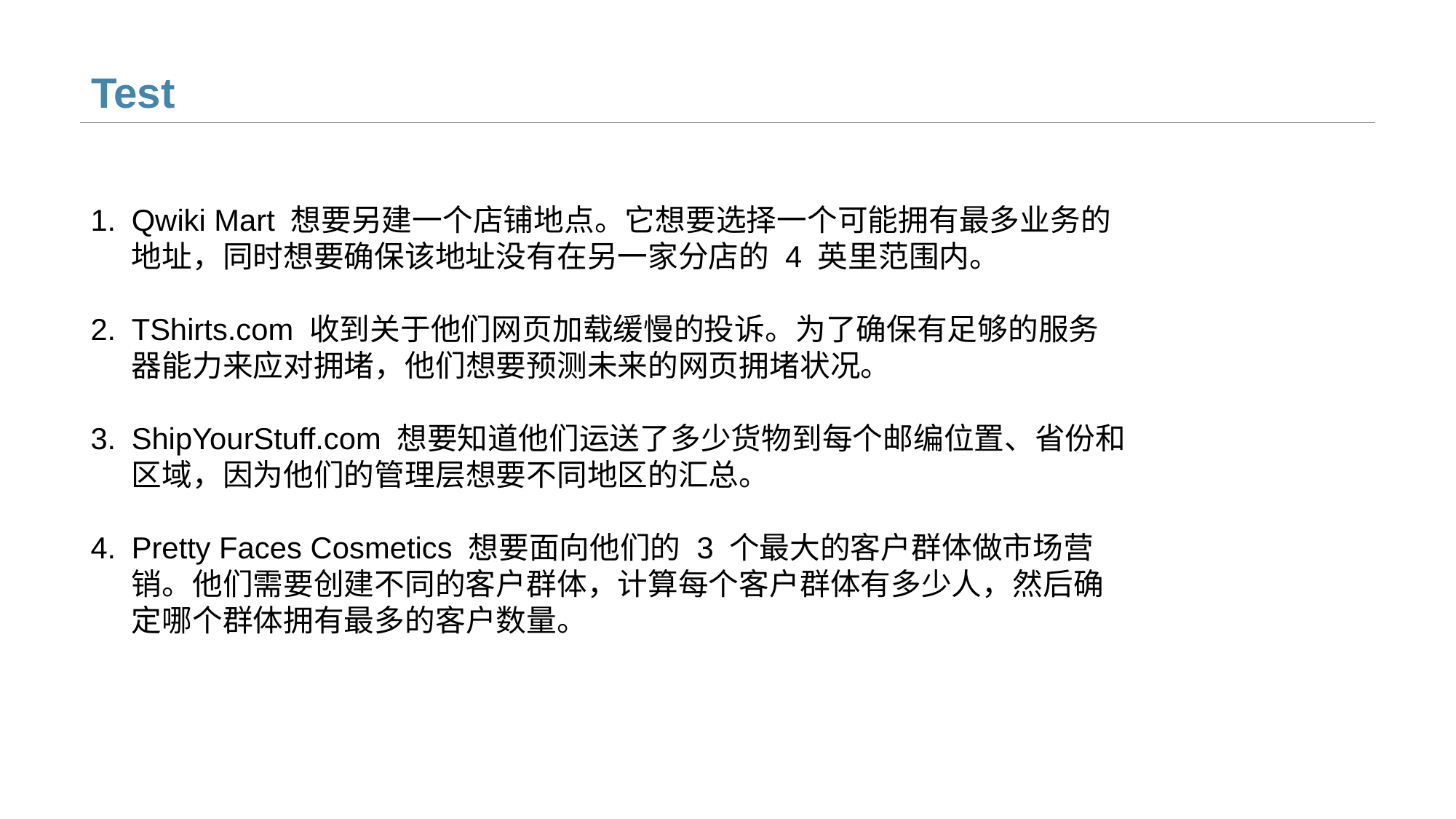

# Test
Qwiki Mart 想要另建一个店铺地点。它想要选择一个可能拥有最多业务的地址，同时想要确保该地址没有在另一家分店的 4 英里范围内。

TShirts.com 收到关于他们网页加载缓慢的投诉。为了确保有足够的服务器能力来应对拥堵，他们想要预测未来的网页拥堵状况。

ShipYourStuff.com 想要知道他们运送了多少货物到每个邮编位置、省份和区域，因为他们的管理层想要不同地区的汇总。

Pretty Faces Cosmetics 想要面向他们的 3 个最大的客户群体做市场营销。他们需要创建不同的客户群体，计算每个客户群体有多少人，然后确定哪个群体拥有最多的客户数量。